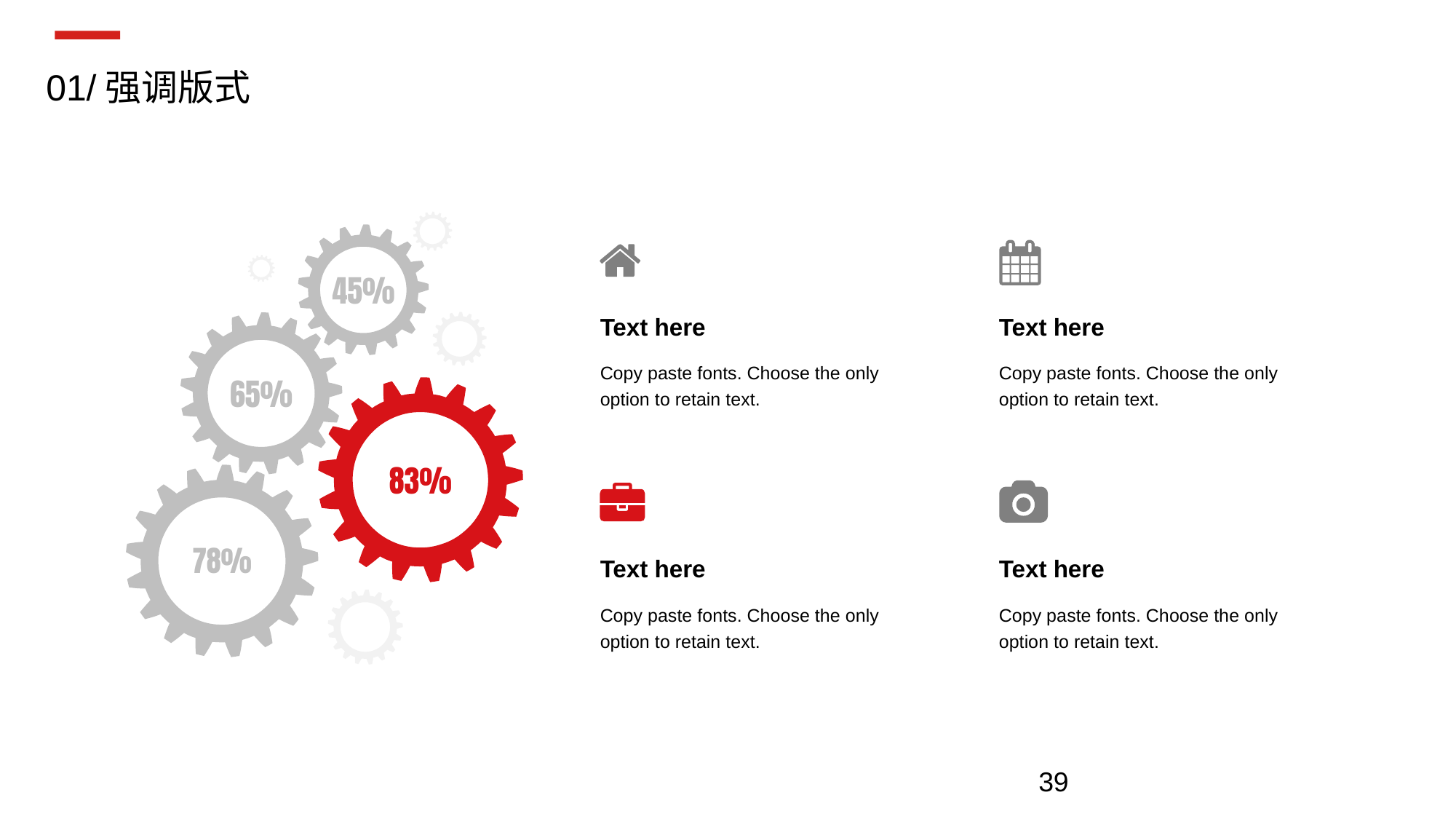

01/强调版式

45%
Text here
Text here

Copy paste fonts. Choose the only option to retain text.
Copy paste fonts. Choose the only option to retain text.
65%

83%

78%
Text here
Text here

Copy paste fonts. Choose the only option to retain text.
Copy paste fonts. Choose the only option to retain text.
39